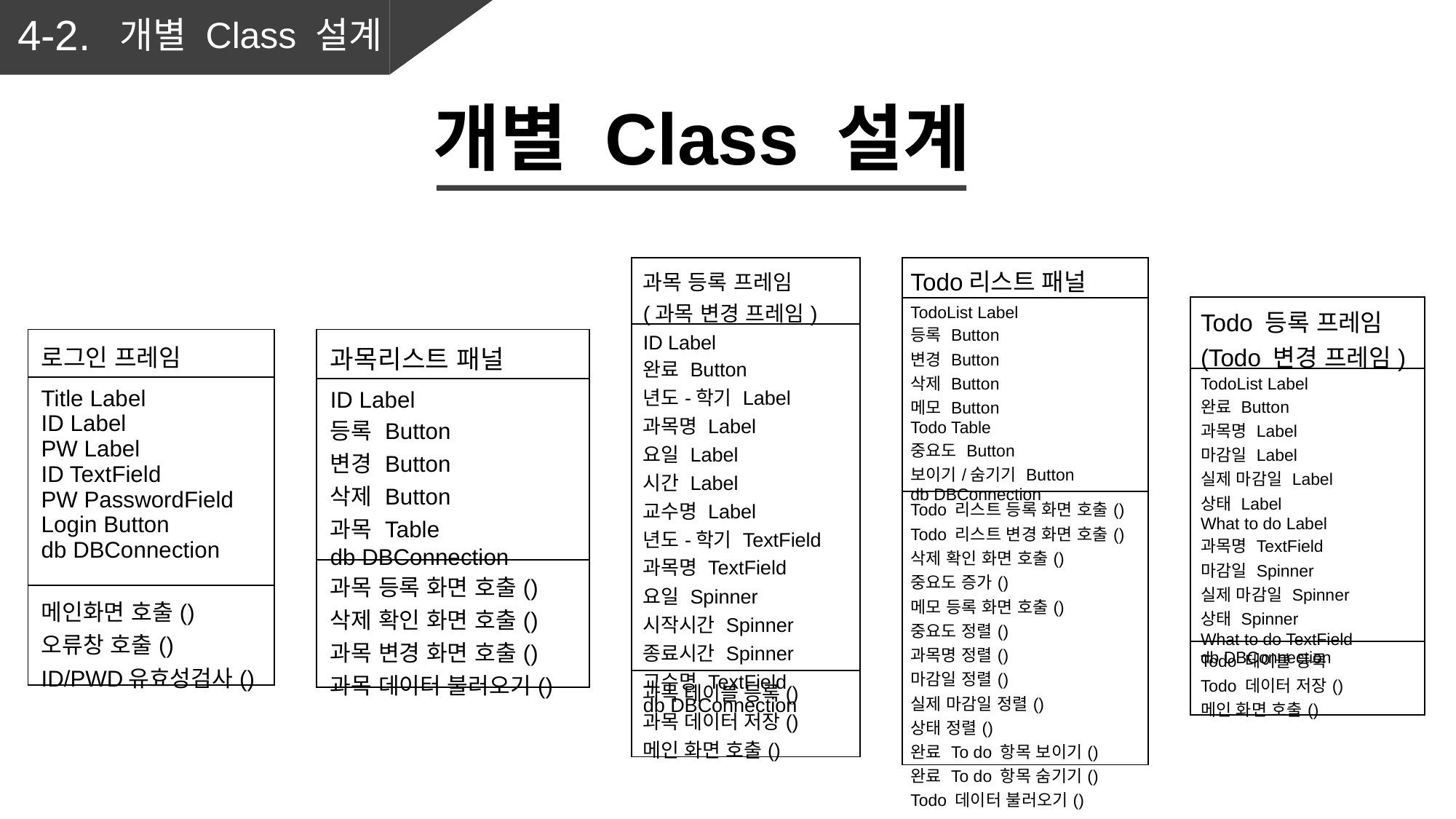

4-2.
개별 Class 설계
개별 Class 설계

| 과목 등록 프레임 (과목 변경 프레임) |
| --- |
| ID Label 완료 Button 년도-학기 Label 과목명 Label 요일 Label 시간 Label 교수명 Label 년도-학기 TextField 과목명 TextField 요일 Spinner 시작시간 Spinner 종료시간 Spinner 교수명 TextField db DBConnection |
| 과목 테이블 등록() 과목 데이터 저장() 메인 화면 호출() |
| Todo리스트 패널 |
| --- |
| TodoList Label 등록 Button 변경 Button 삭제 Button 메모 Button Todo Table 중요도 Button 보이기/숨기기 Button db DBConnection |
| Todo 리스트 등록 화면 호출() Todo 리스트 변경 화면 호출() 삭제 확인 화면 호출() 중요도 증가() 메모 등록 화면 호출() 중요도 정렬() 과목명 정렬() 마감일 정렬() 실제 마감일 정렬() 상태 정렬() 완료 To do 항목 보이기() 완료 To do 항목 숨기기() Todo 데이터 불러오기() |
| Todo 등록 프레임 (Todo 변경 프레임) |
| --- |
| TodoList Label 완료 Button 과목명 Label 마감일 Label 실제 마감일 Label 상태 Label What to do Label 과목명 TextField 마감일 Spinner 실제 마감일 Spinner 상태 Spinner What to do TextField db DBConnection |
| Todo 테이블 등록 Todo 데이터 저장() 메인 화면 호출() |
| 로그인 프레임 |
| --- |
| Title Label ID Label PW Label ID TextField PW PasswordField Login Button db DBConnection |
| 메인화면 호출() 오류창 호출() ID/PWD유효성검사() |
| 과목리스트 패널 |
| --- |
| ID Label 등록 Button 변경 Button 삭제 Button 과목 Table db DBConnection |
| 과목 등록 화면 호출() 삭제 확인 화면 호출() 과목 변경 화면 호출() 과목 데이터 불러오기() |